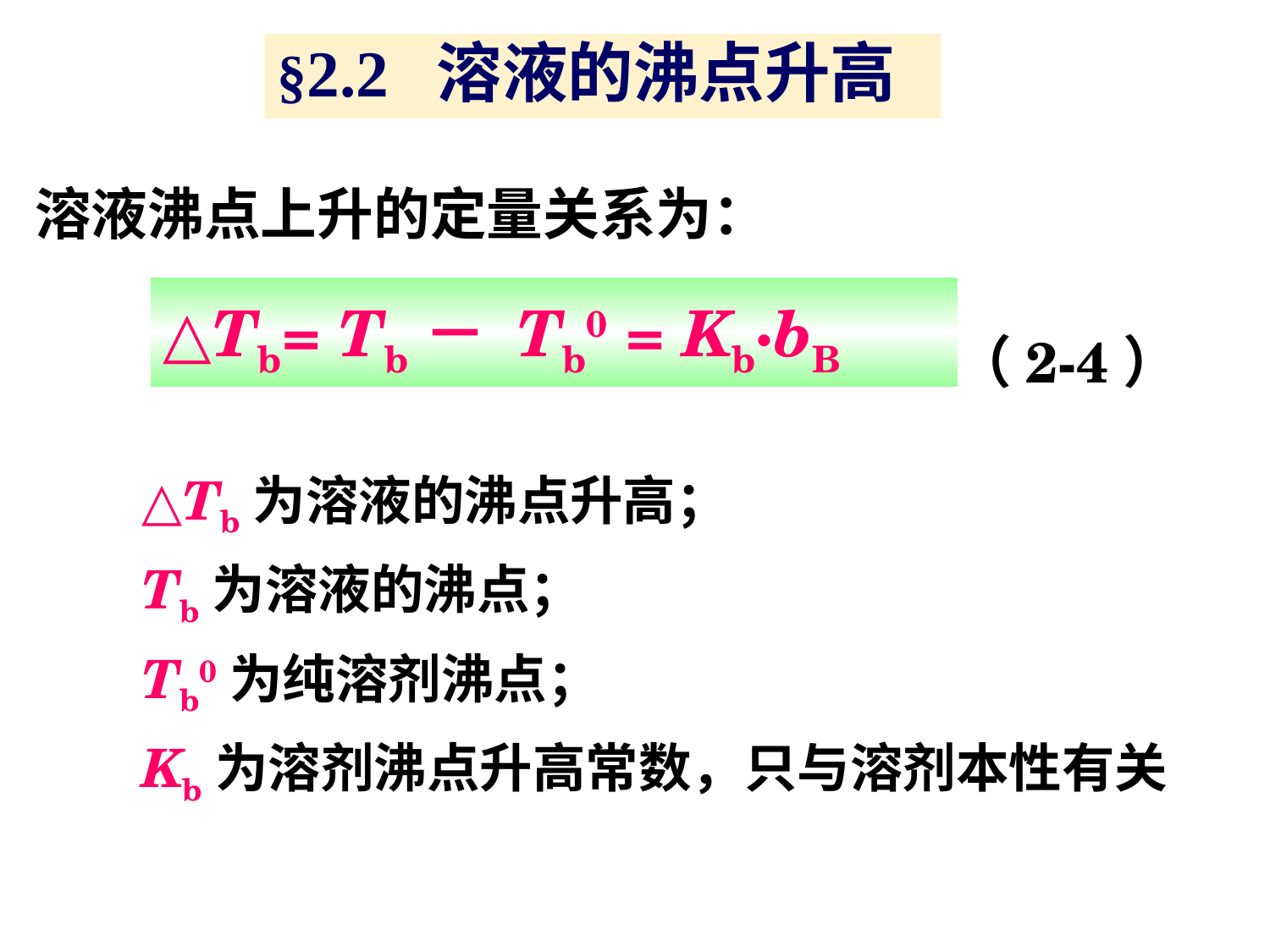

§2.2  溶液的沸点升高
溶液沸点上升的定量关系为：
△Tb= Tb－ Tb0 = Kb·bB
（2-4）
△Tb为溶液的沸点升高；
Tb为溶液的沸点；
Tb0为纯溶剂沸点；
Kb为溶剂沸点升高常数，只与溶剂本性有关
25
25